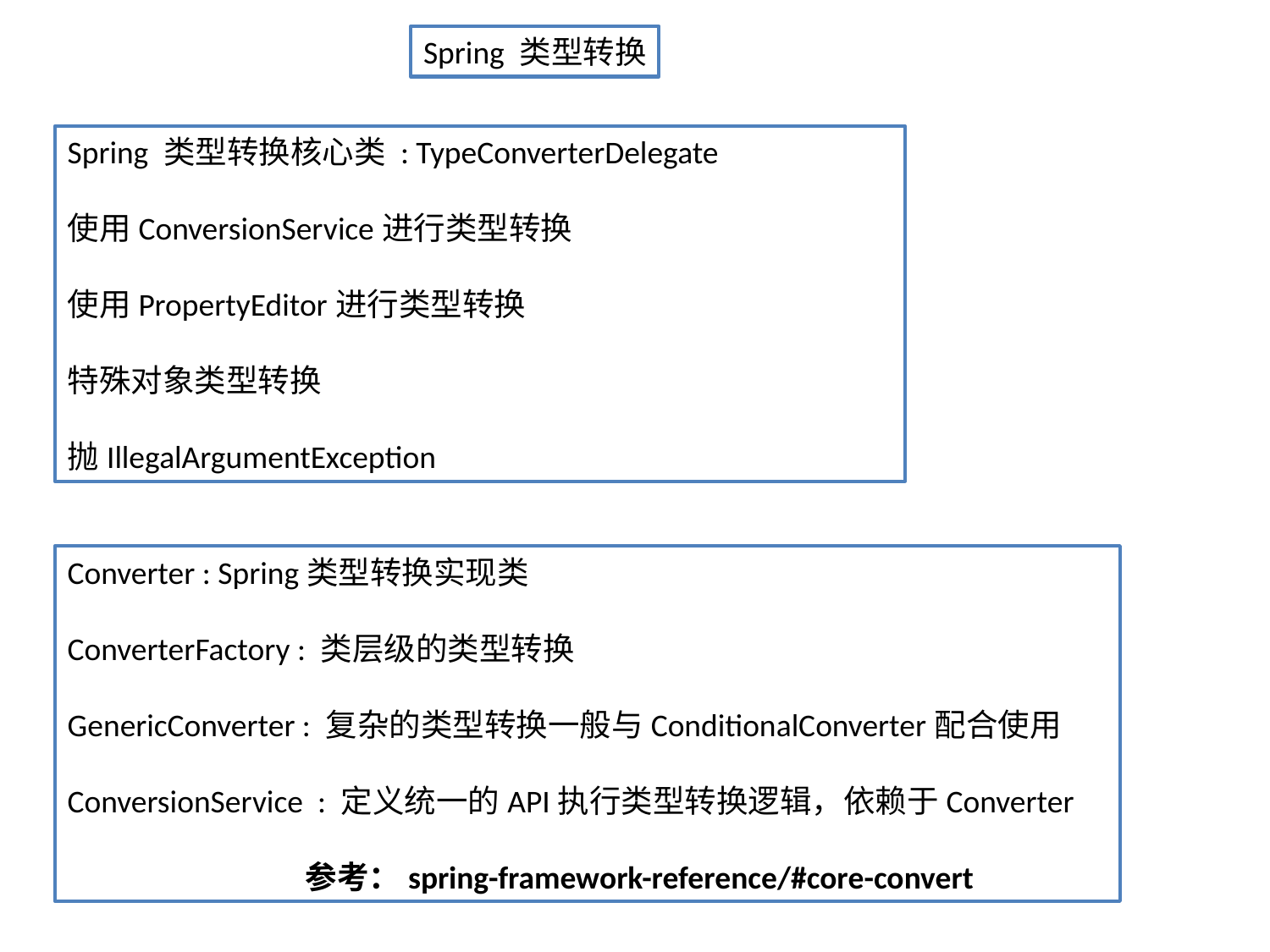

Spring 类型转换
Spring 类型转换核心类 : TypeConverterDelegate

使用ConversionService进行类型转换

使用PropertyEditor进行类型转换

特殊对象类型转换

抛IllegalArgumentException
Converter : Spring类型转换实现类

ConverterFactory : 类层级的类型转换

GenericConverter : 复杂的类型转换一般与ConditionalConverter配合使用

ConversionService  : 定义统一的API执行类型转换逻辑，依赖于Converter

                                参考：spring-framework-reference/#core-convert